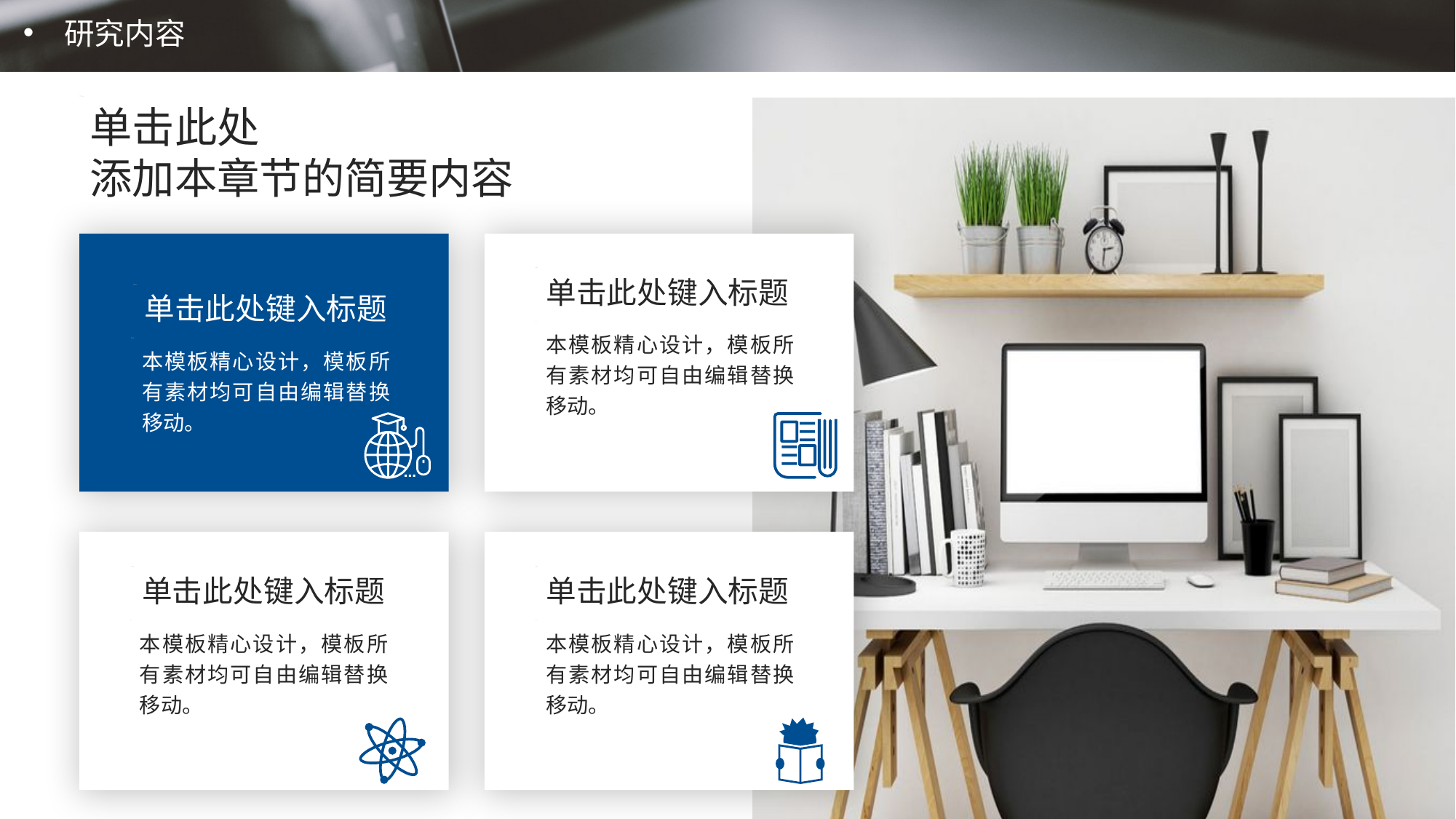

研究内容
单击此处
添加本章节的简要内容

单击此处键入标题
单击此处键入标题
本模板精心设计，模板所有素材均可自由编辑替换移动。
本模板精心设计，模板所有素材均可自由编辑替换移动。

单击此处键入标题
单击此处键入标题
本模板精心设计，模板所有素材均可自由编辑替换移动。
本模板精心设计，模板所有素材均可自由编辑替换移动。